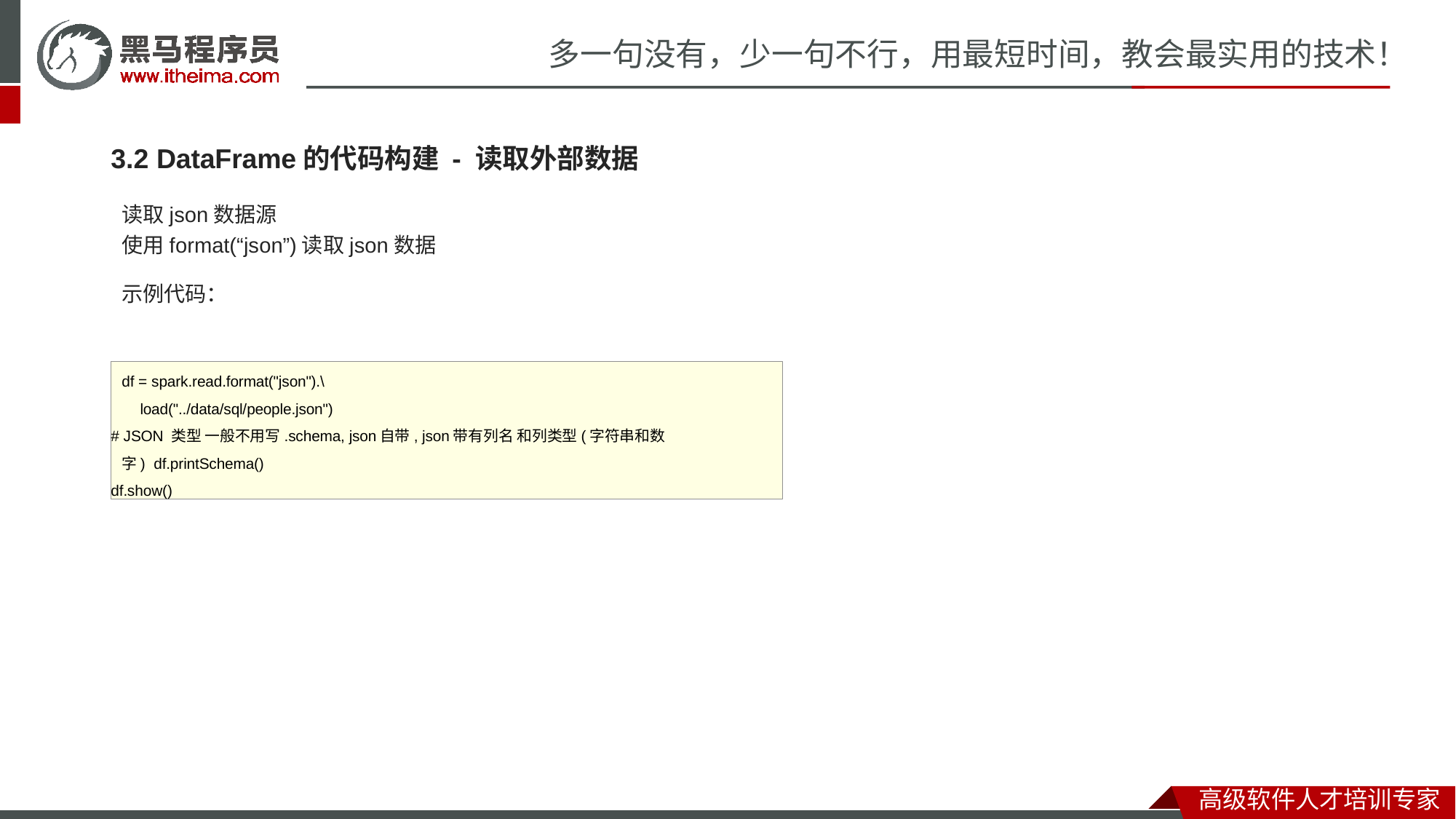

# 多一句没有，少一句不行，用最短时间，教会最实用的技术！

3.2 DataFrame的代码构建 - 读取外部数据
读取json数据源
使用format(“json”)读取json数据

示例代码：
df = spark.read.format("json").\  load("../data/sql/people.json")
# JSON 类型 一般不用写.schema, json自带, json带有列名 和列类型(字符串和数字)  df.printSchema()
df.show()
高级软件人才培训专家